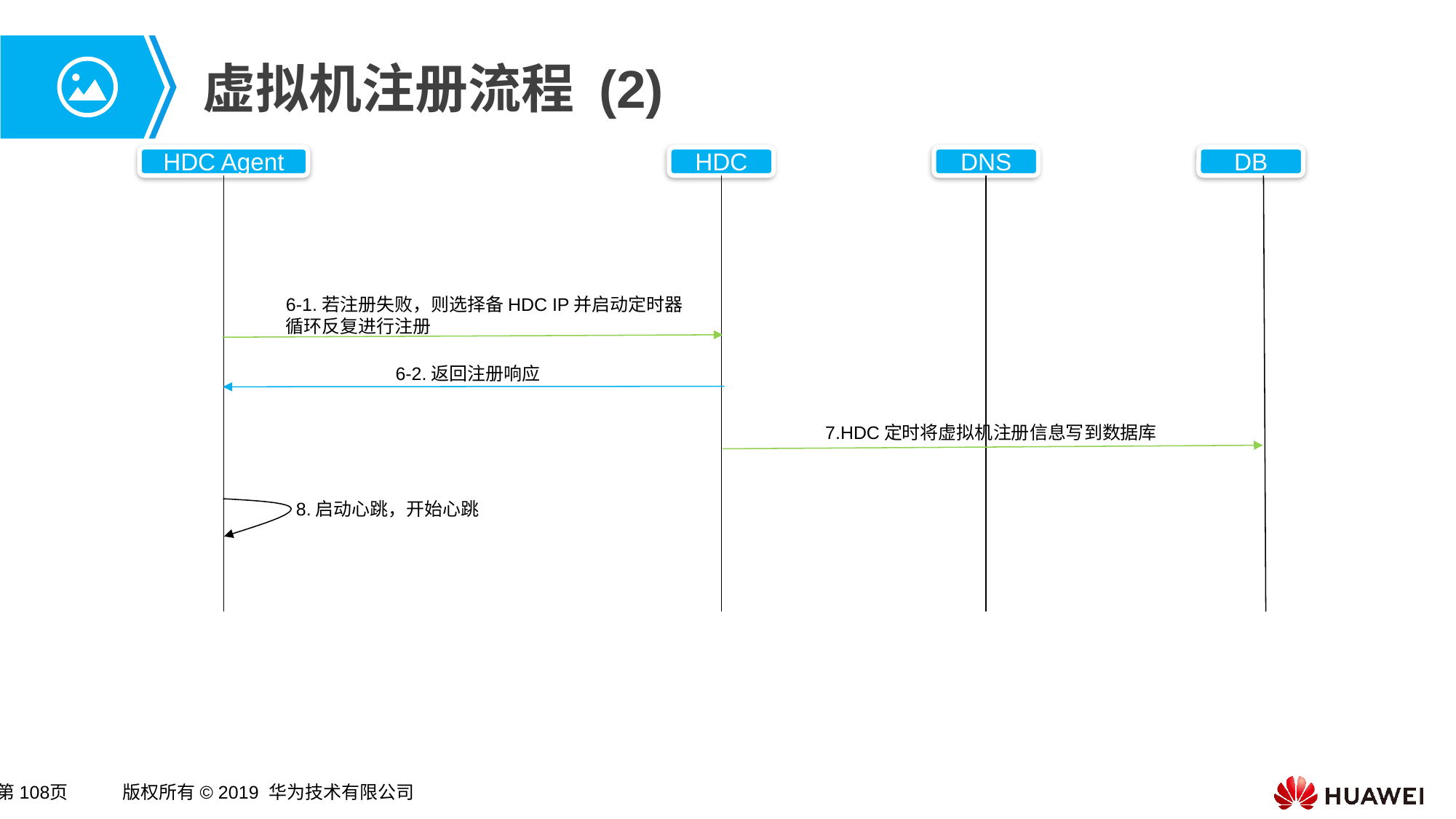

# 虚拟机注册流程 (2)
HDC Agent
HDC
DNS
DB
6-1.若注册失败，则选择备HDC IP并启动定时器循环反复进行注册
6-2.返回注册响应
7.HDC定时将虚拟机注册信息写到数据库
8.启动心跳，开始心跳